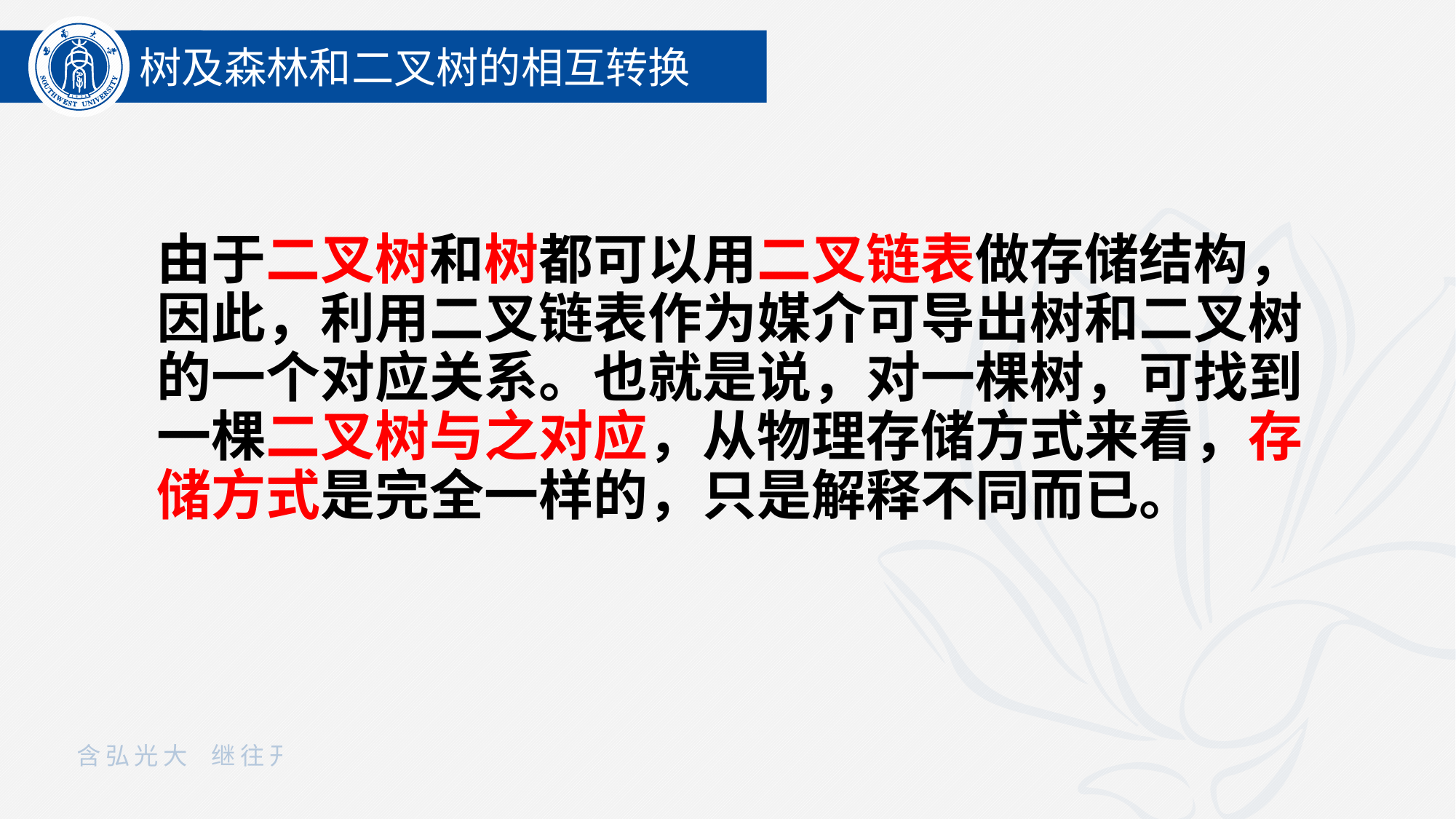

树及森林和二叉树的相互转换
由于二叉树和树都可以用二叉链表做存储结构，因此，利用二叉链表作为媒介可导出树和二叉树的一个对应关系。也就是说，对一棵树，可找到一棵二叉树与之对应，从物理存储方式来看，存储方式是完全一样的，只是解释不同而已。